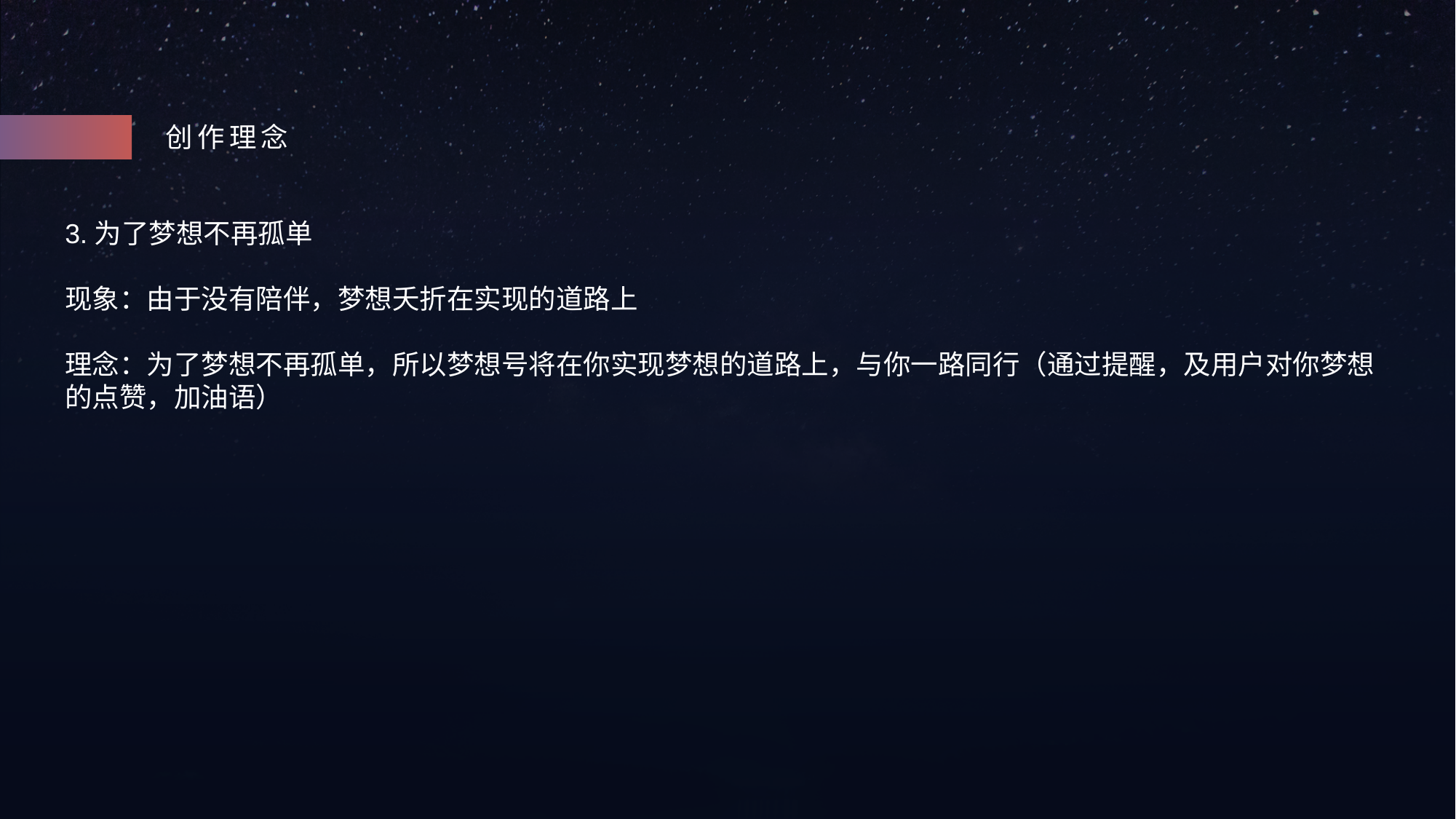

创作理念

3.为了梦想不再孤单

现象：由于没有陪伴，梦想夭折在实现的道路上

理念：为了梦想不再孤单，所以梦想号将在你实现梦想的道路上，与你一路同行（通过提醒，及用户对你梦想的点赞，加油语）